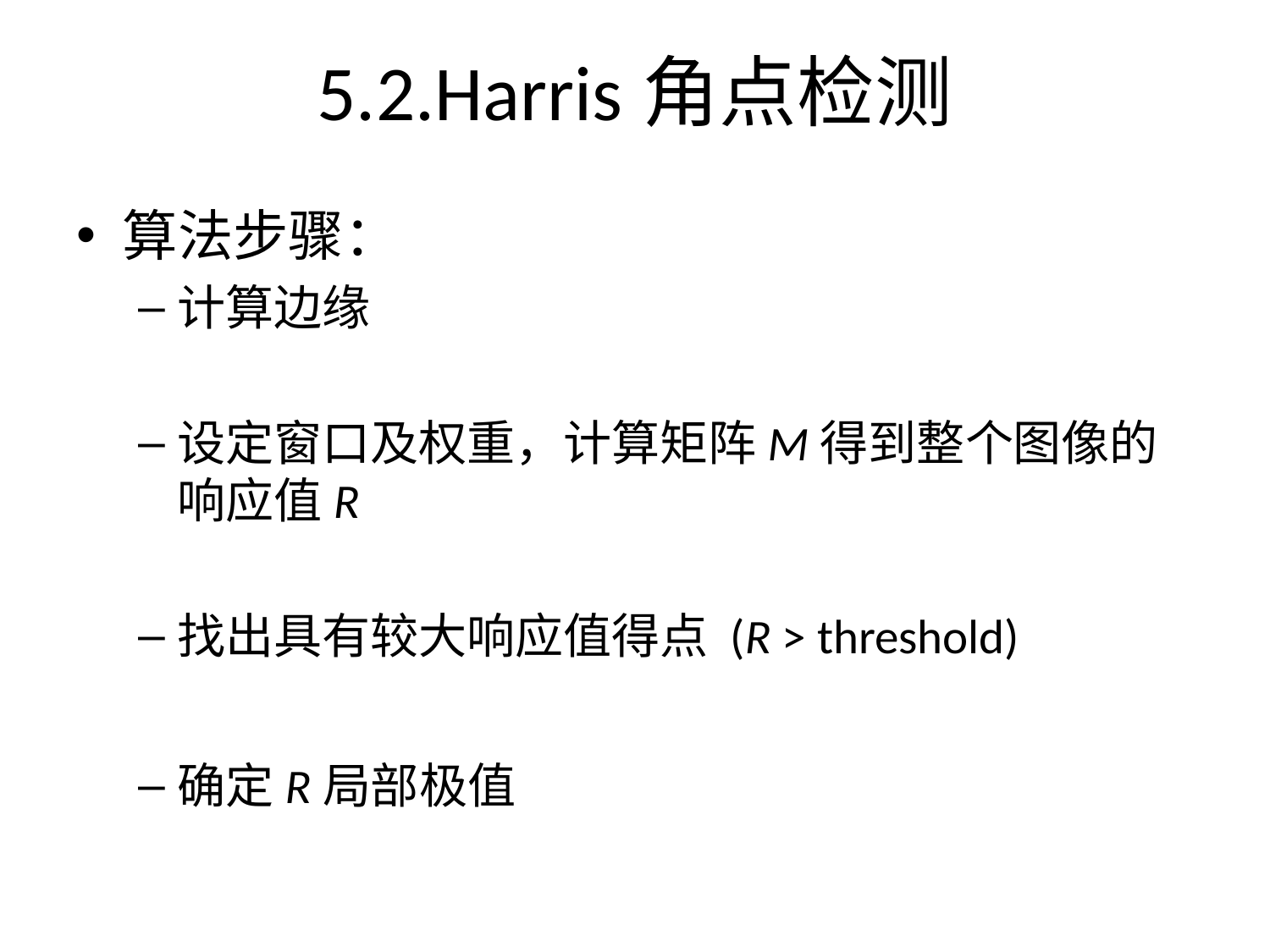

5.2.Harris角点检测
算法步骤：
计算边缘

设定窗口及权重，计算矩阵M得到整个图像的响应值R

找出具有较大响应值得点 (R > threshold)

确定R局部极值